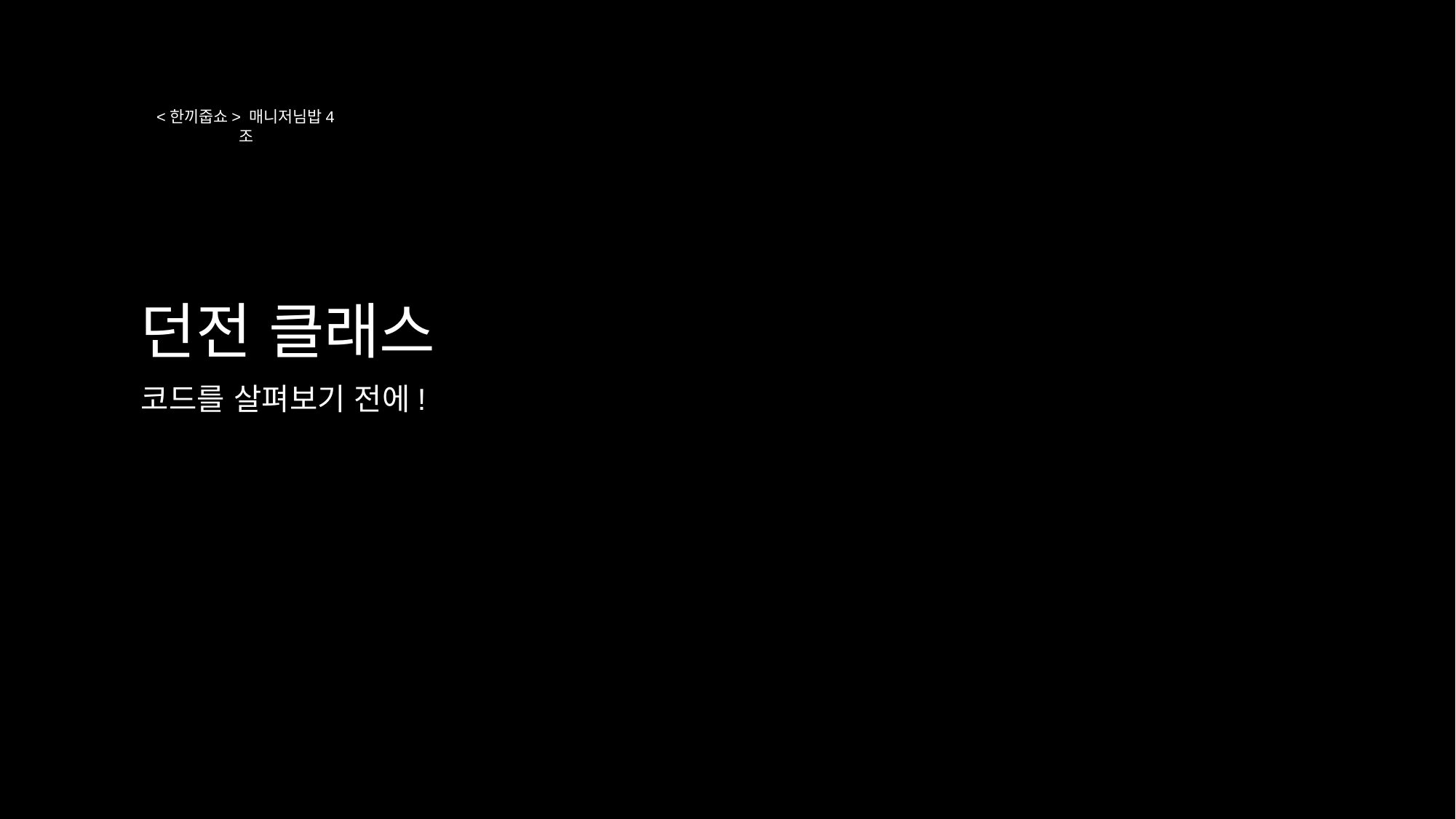

<한끼줍쇼> 매니저님밥4조
던전 클래스
코드를 살펴보기 전에!